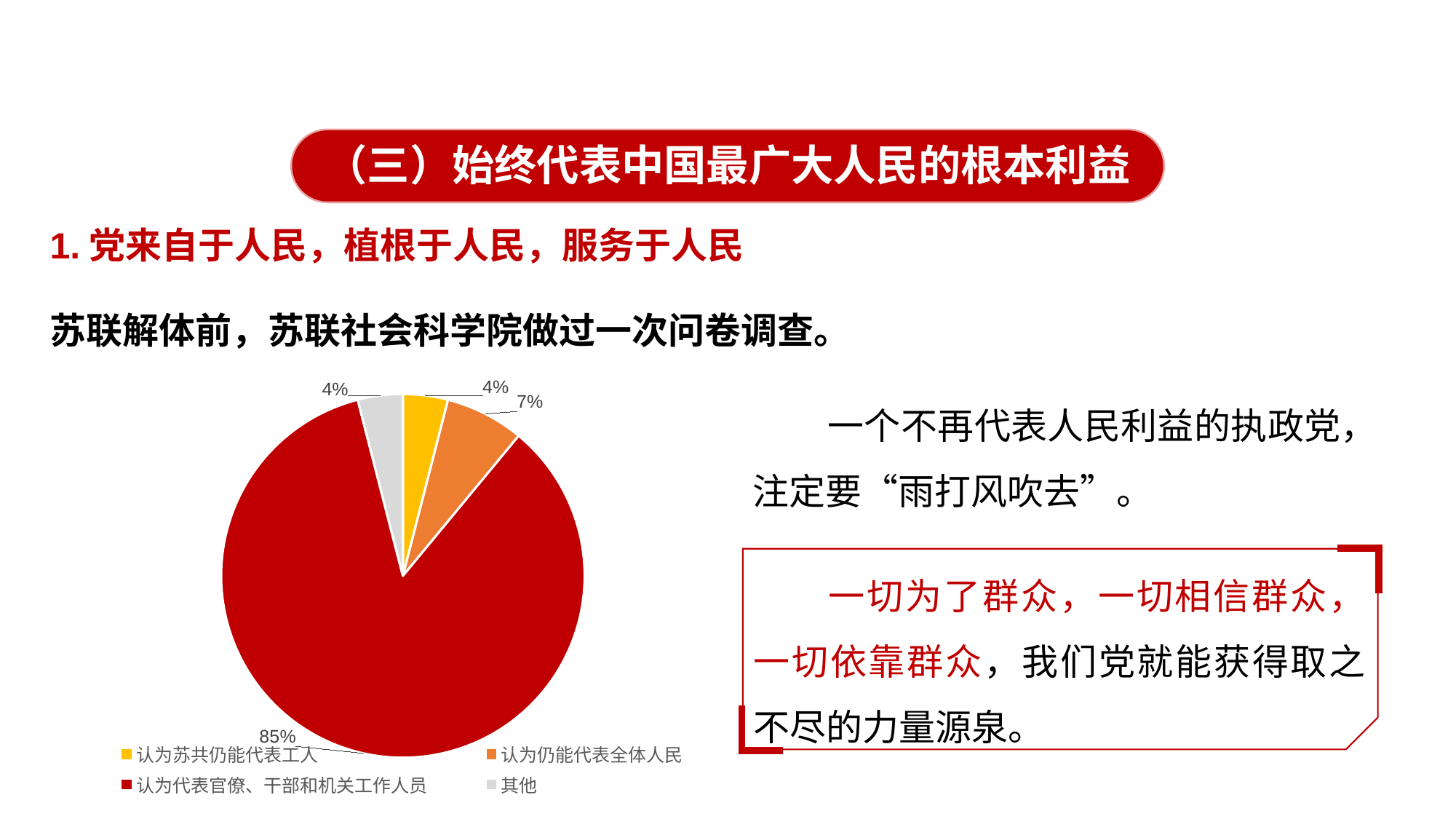

一、“三个代表”重要思想的核心观点
（三）始终代表中国最广大人民的根本利益
1.党来自于人民，植根于人民，服务于人民
苏联解体前，苏联社会科学院做过一次问卷调查。

### Chart

| Category | 销售额 |
|---|---|
| 认为苏共仍能代表工人 | 0.04 |
| 认为仍能代表全体人民 | 0.07 |
| 认为代表官僚、干部和机关工作人员 | 0.85 |
| 其他 | 0.04 |
一个不再代表人民利益的执政党，注定要“雨打风吹去”。
一切为了群众，一切相信群众，一切依靠群众，我们党就能获得取之不尽的力量源泉。